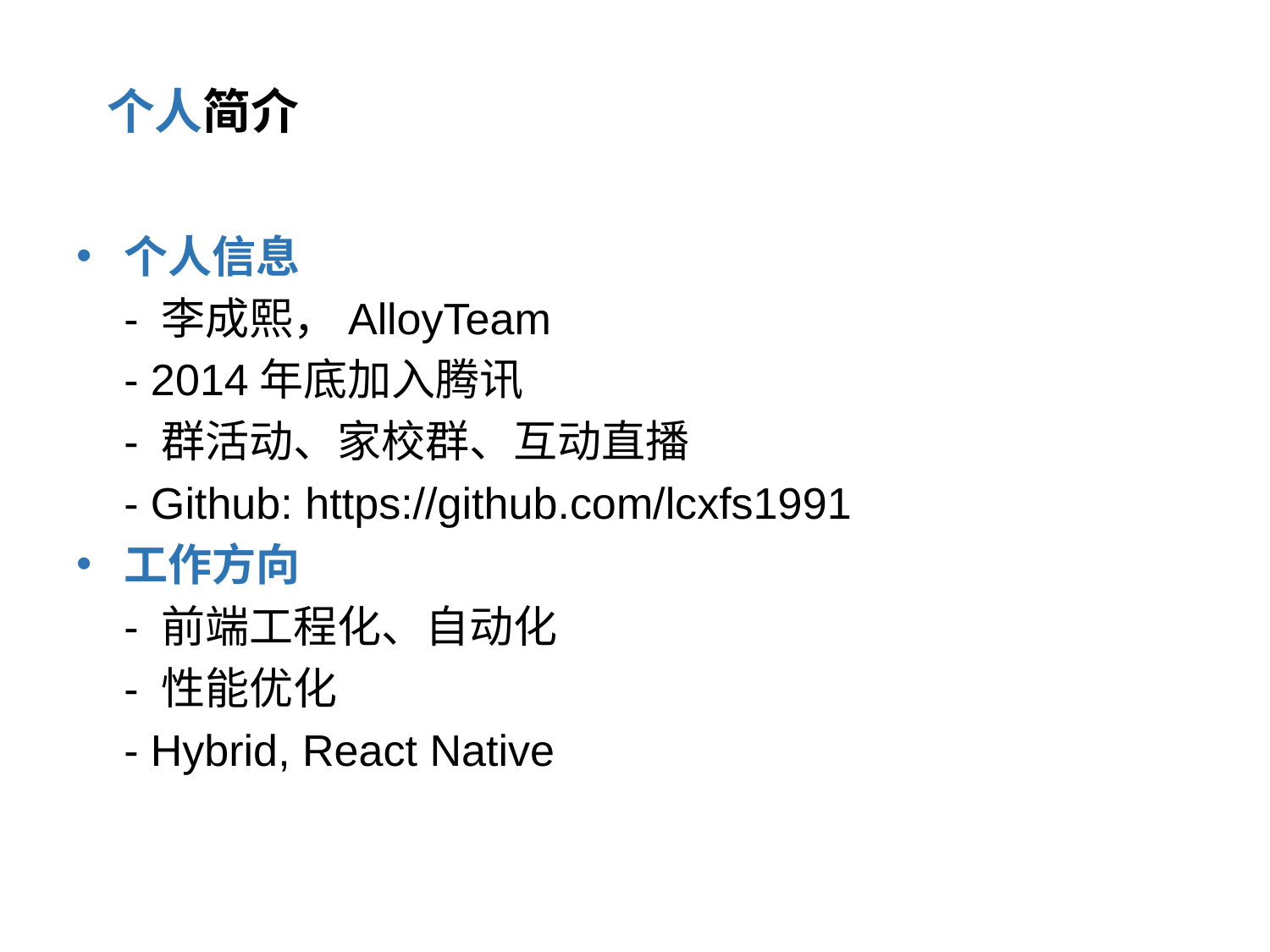

# 个人简介
个人信息
	- 李成熙，AlloyTeam
	- 2014年底加入腾讯
	- 群活动、家校群、互动直播
	- Github: https://github.com/lcxfs1991
工作方向
	- 前端工程化、自动化
	- 性能优化
	- Hybrid, React Native